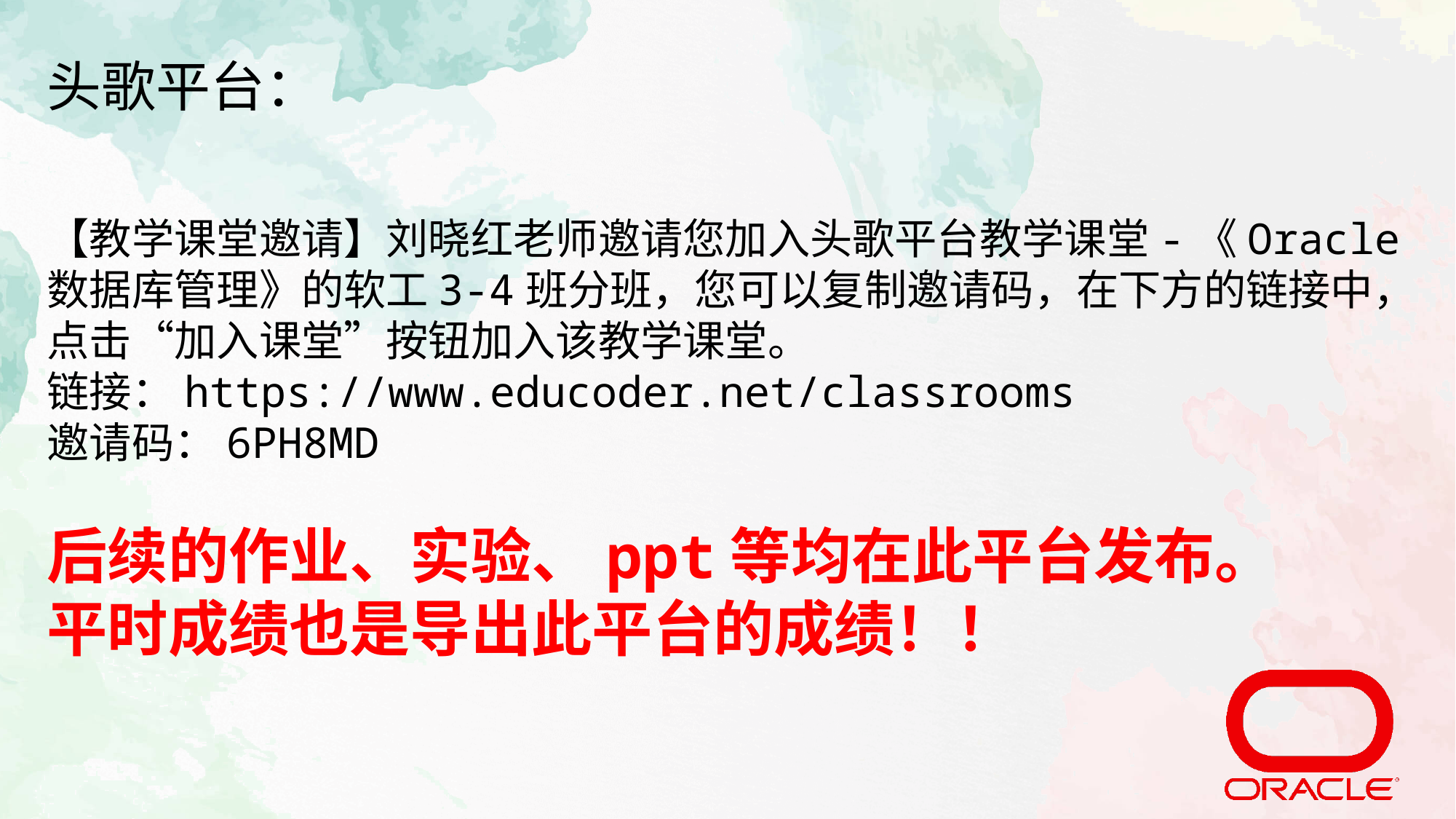

头歌平台：

后续的作业、实验、ppt等均在此平台发布。
平时成绩也是导出此平台的成绩！！
【教学课堂邀请】刘晓红老师邀请您加入头歌平台教学课堂-《Oracle 数据库管理》的软工3-4班分班，您可以复制邀请码，在下方的链接中，点击“加入课堂”按钮加入该教学课堂。
链接：https://www.educoder.net/classrooms
邀请码：6PH8MD